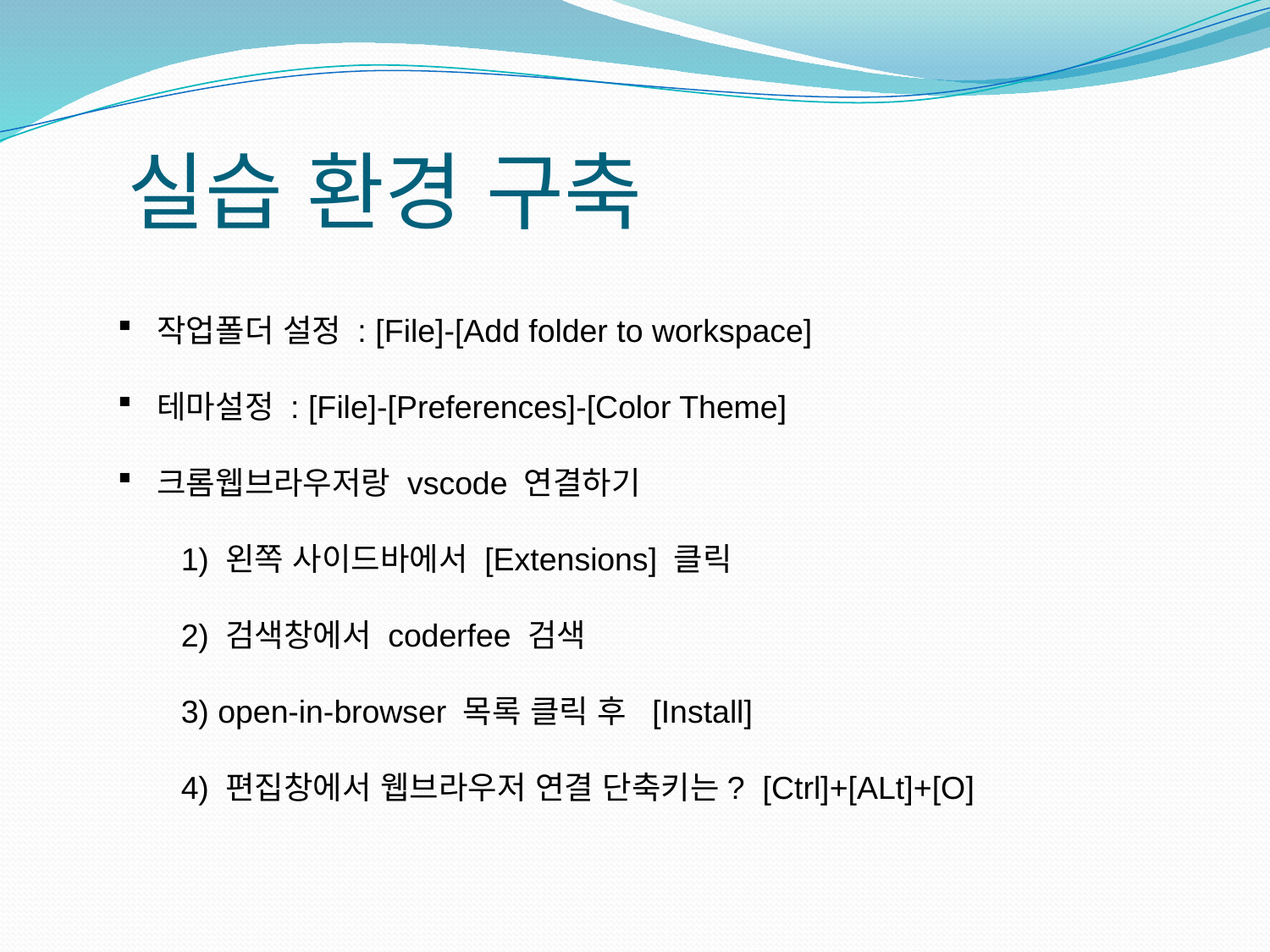

실습 환경 구축
작업폴더 설정 : [File]-[Add folder to workspace]
테마설정 : [File]-[Preferences]-[Color Theme]
크롬웹브라우저랑 vscode 연결하기
1) 왼쪽 사이드바에서 [Extensions] 클릭
2) 검색창에서 coderfee 검색
3) open-in-browser 목록 클릭 후  [Install]
4) 편집창에서 웹브라우저 연결 단축키는?  [Ctrl]+[ALt]+[O]